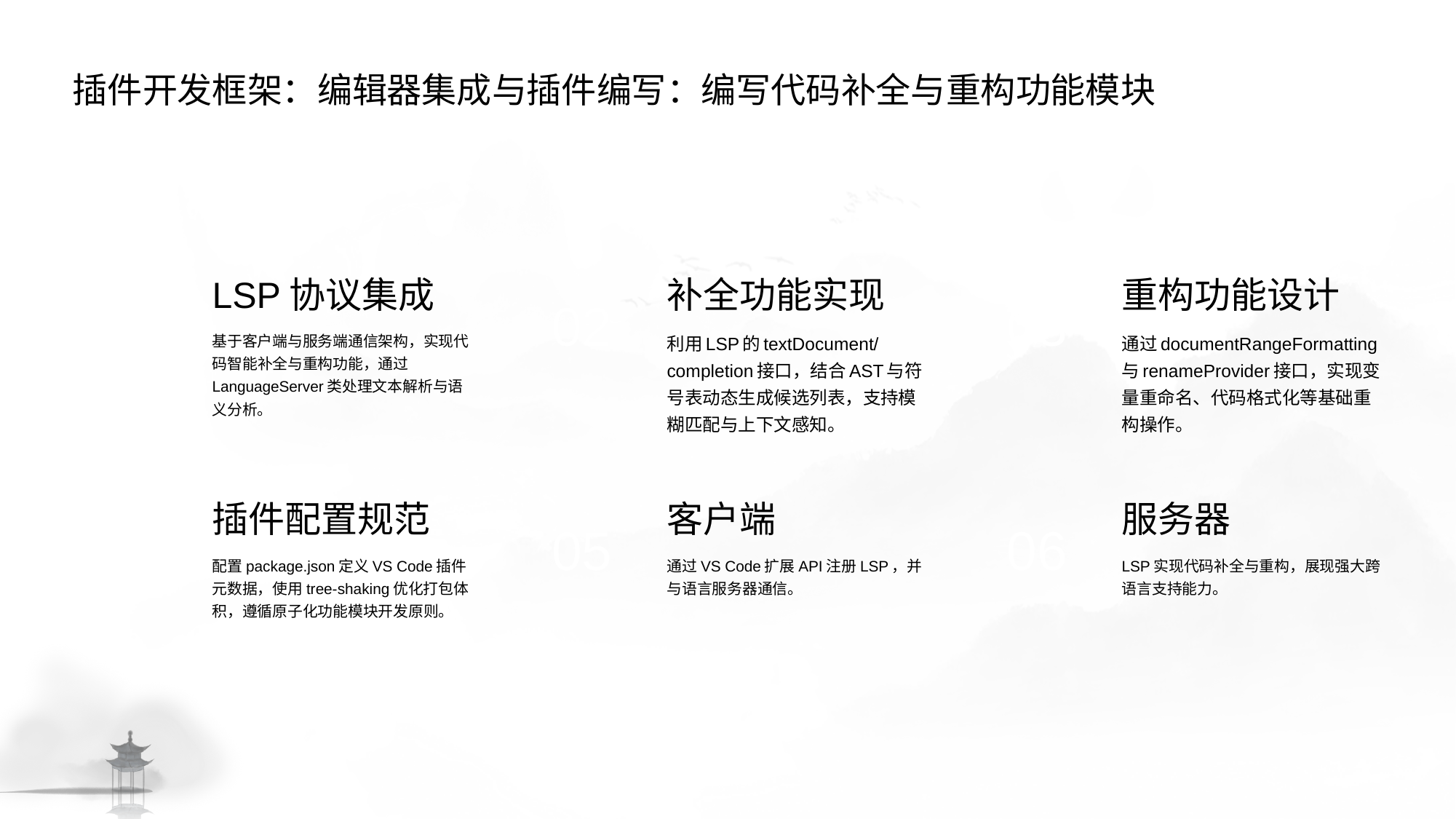

插件开发框架：编辑器集成与插件编写：编写代码补全与重构功能模块

LSP协议集成

补全功能实现

重构功能设计
01
02
03
基于客户端与服务端通信架构，实现代码智能补全与重构功能，通过LanguageServer类处理文本解析与语义分析。
利用LSP的textDocument/completion接口，结合AST与符号表动态生成候选列表，支持模糊匹配与上下文感知。
通过documentRangeFormatting与renameProvider接口，实现变量重命名、代码格式化等基础重构操作。

插件配置规范

客户端

服务器
04
05
06
配置package.json定义VS Code插件元数据，使用tree-shaking优化打包体积，遵循原子化功能模块开发原则。
通过VS Code扩展API注册LSP，并与语言服务器通信。
LSP实现代码补全与重构，展现强大跨语言支持能力。